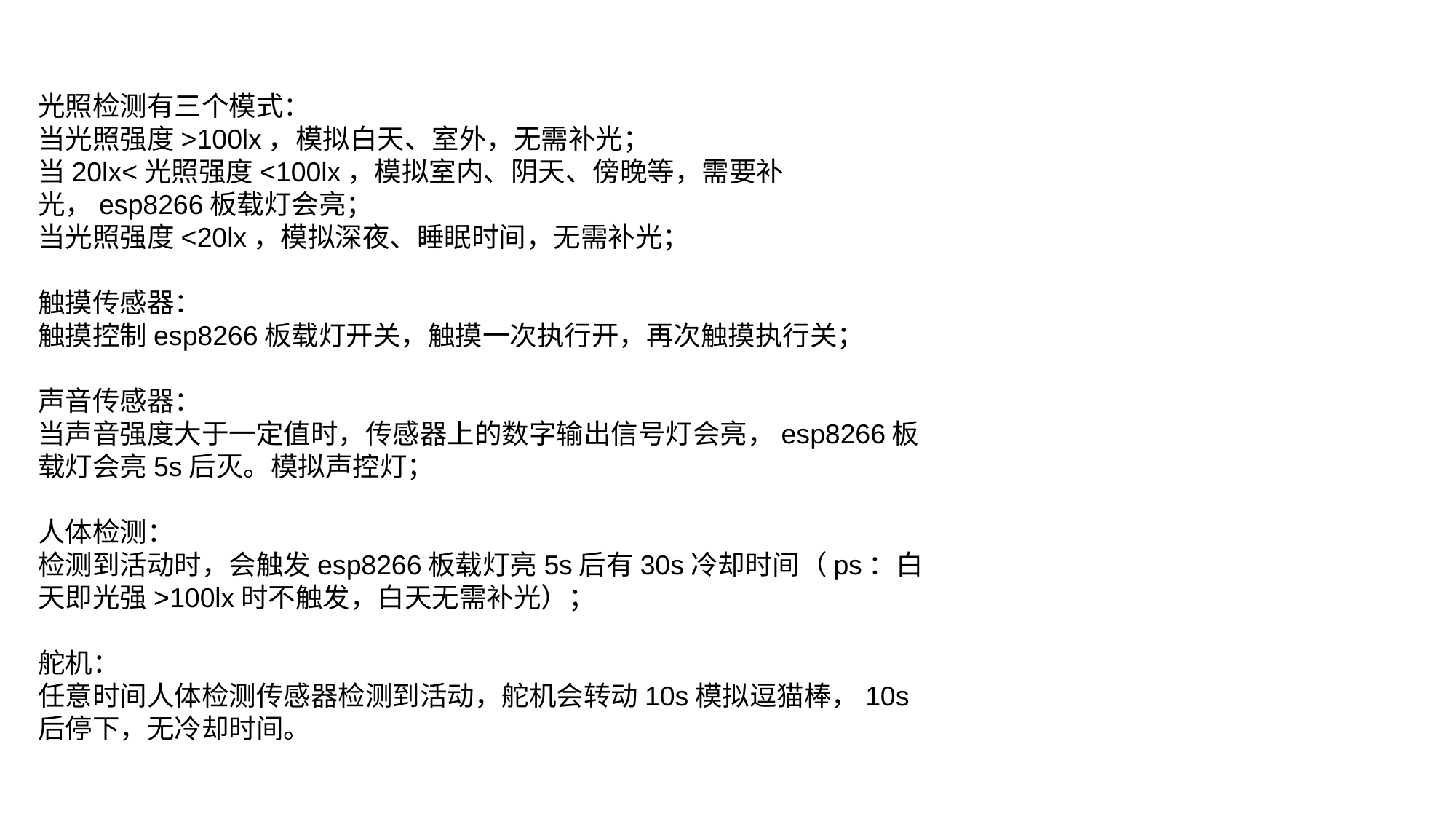

光照检测有三个模式：
当光照强度>100lx，模拟白天、室外，无需补光；
当20lx<光照强度<100lx，模拟室内、阴天、傍晚等，需要补光，esp8266板载灯会亮；
当光照强度<20lx，模拟深夜、睡眠时间，无需补光；

触摸传感器：
触摸控制esp8266板载灯开关，触摸一次执行开，再次触摸执行关；

声音传感器：
当声音强度大于一定值时，传感器上的数字输出信号灯会亮，esp8266板载灯会亮5s后灭。模拟声控灯；

人体检测：
检测到活动时，会触发esp8266板载灯亮5s后有30s冷却时间（ps：白天即光强>100lx时不触发，白天无需补光）；

舵机：
任意时间人体检测传感器检测到活动，舵机会转动10s模拟逗猫棒，10s后停下，无冷却时间。